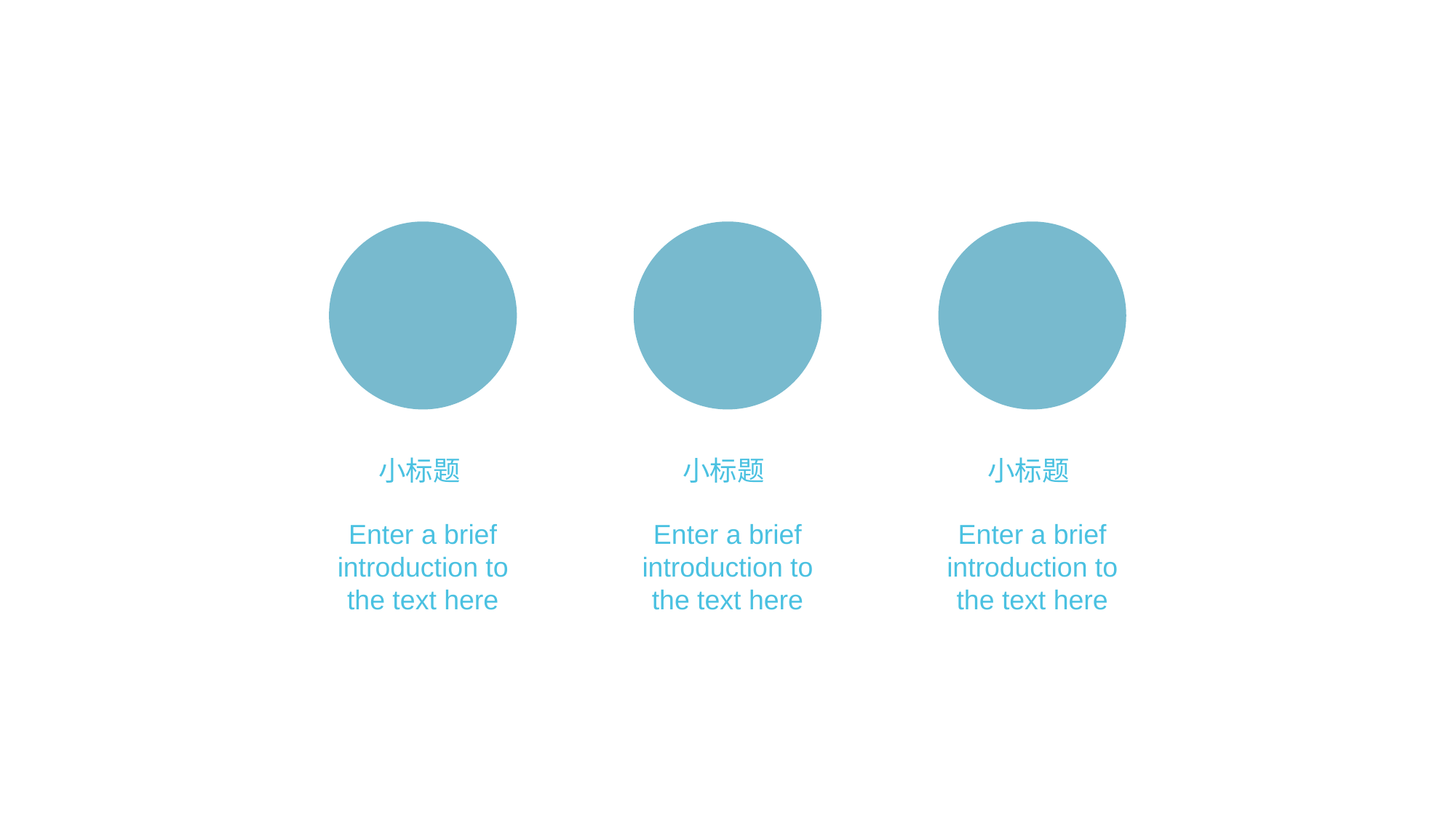

小标题
小标题
小标题
Enter a brief introduction to the text here
Enter a brief introduction to the text here
Enter a brief introduction to the text here